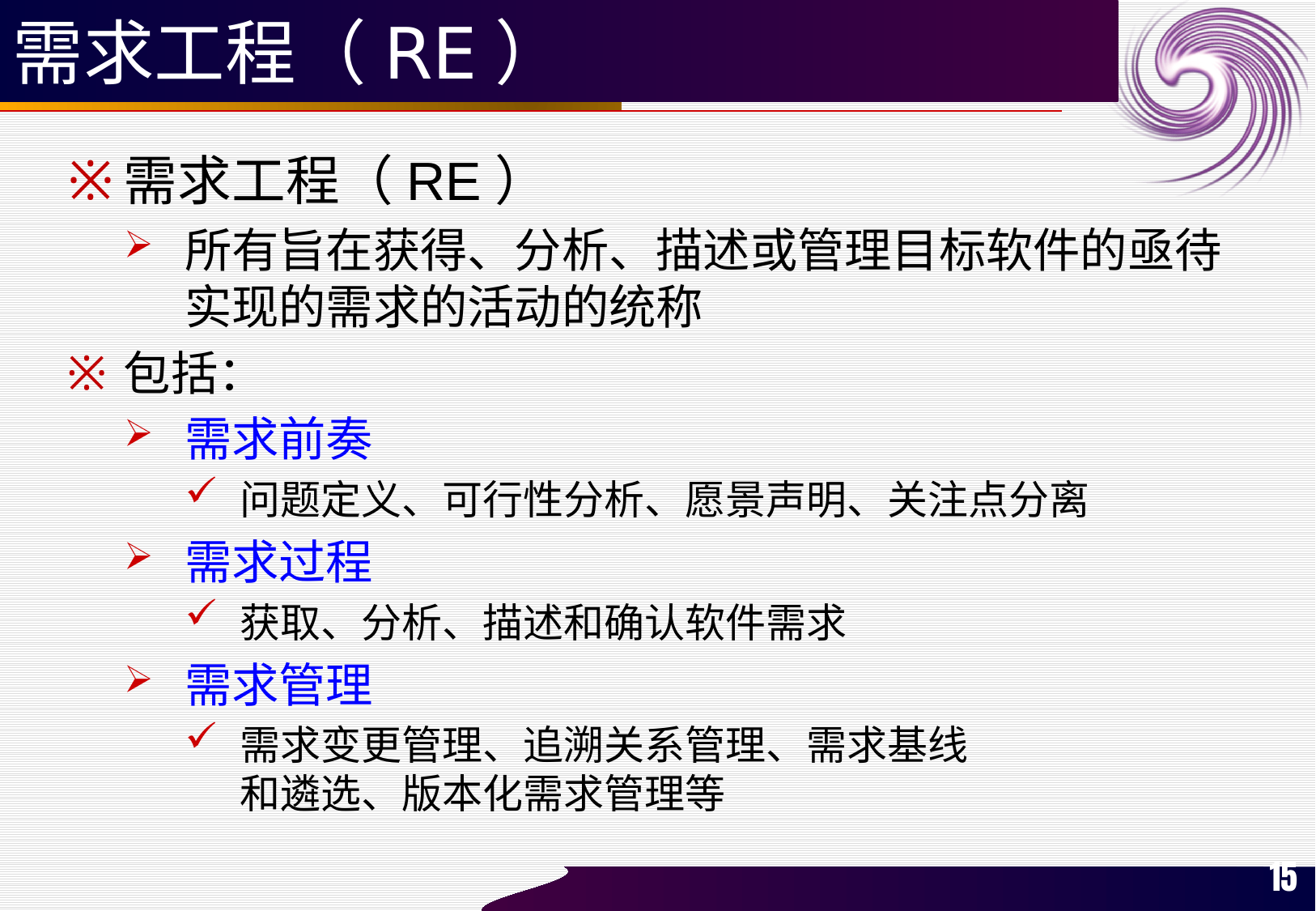

# 需求工程（RE）
需求工程（RE）
所有旨在获得、分析、描述或管理目标软件的亟待实现的需求的活动的统称
包括：
需求前奏
问题定义、可行性分析、愿景声明、关注点分离
需求过程
获取、分析、描述和确认软件需求
需求管理
需求变更管理、追溯关系管理、需求基线
和遴选、版本化需求管理等
15